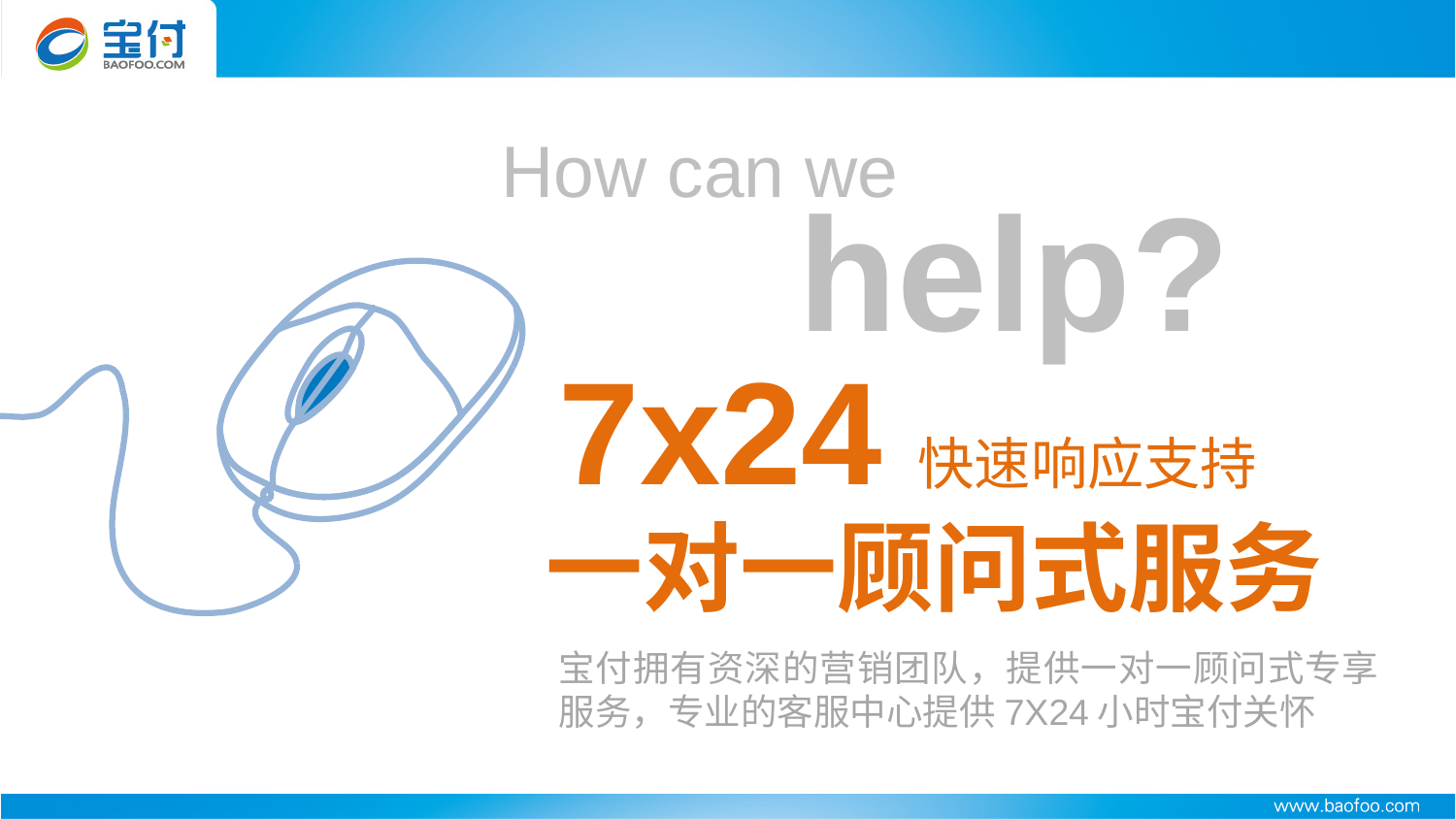

How can we
help?

7x24快速响应支持

一对一顾问式服务

宝付拥有资深的营销团队，提供一对一顾问式专享服务，专业的客服中心提供7X24小时宝付关怀